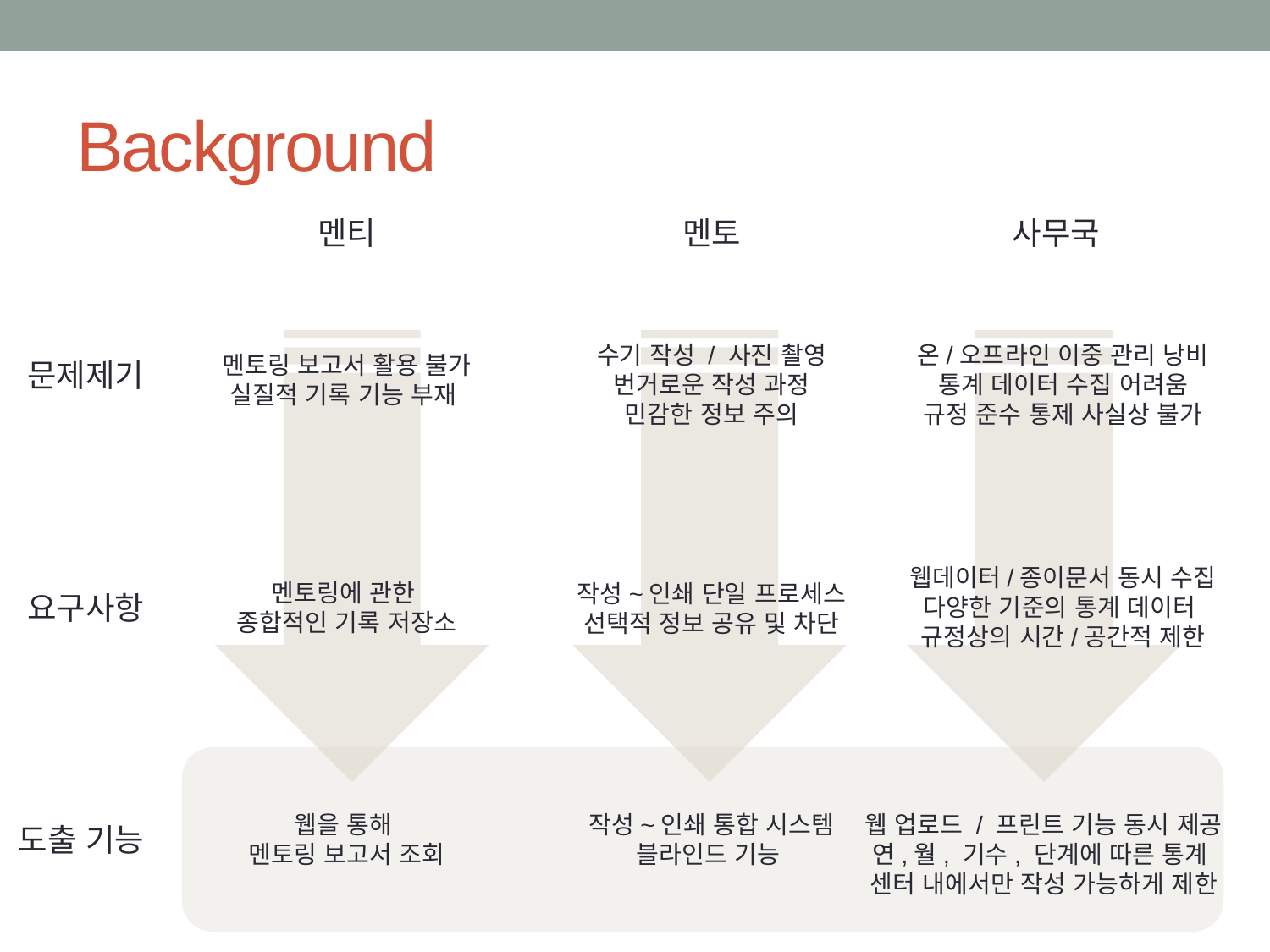

# Background
멘티
멘토
사무국
수기 작성 / 사진 촬영
번거로운 작성 과정
민감한 정보 주의
온/오프라인 이중 관리 낭비
통계 데이터 수집 어려움
규정 준수 통제 사실상 불가
멘토링 보고서 활용 불가
실질적 기록 기능 부재
문제제기

웹데이터/종이문서 동시 수집
다양한 기준의 통계 데이터
규정상의 시간/공간적 제한
멘토링에 관한
종합적인 기록 저장소
작성~인쇄 단일 프로세스
선택적 정보 공유 및 차단
요구사항

웹을 통해
멘토링 보고서 조회
작성~인쇄 통합 시스템
블라인드 기능
웹 업로드 / 프린트 기능 동시 제공
연,월, 기수, 단계에 따른 통계
센터 내에서만 작성 가능하게 제한
도출 기능